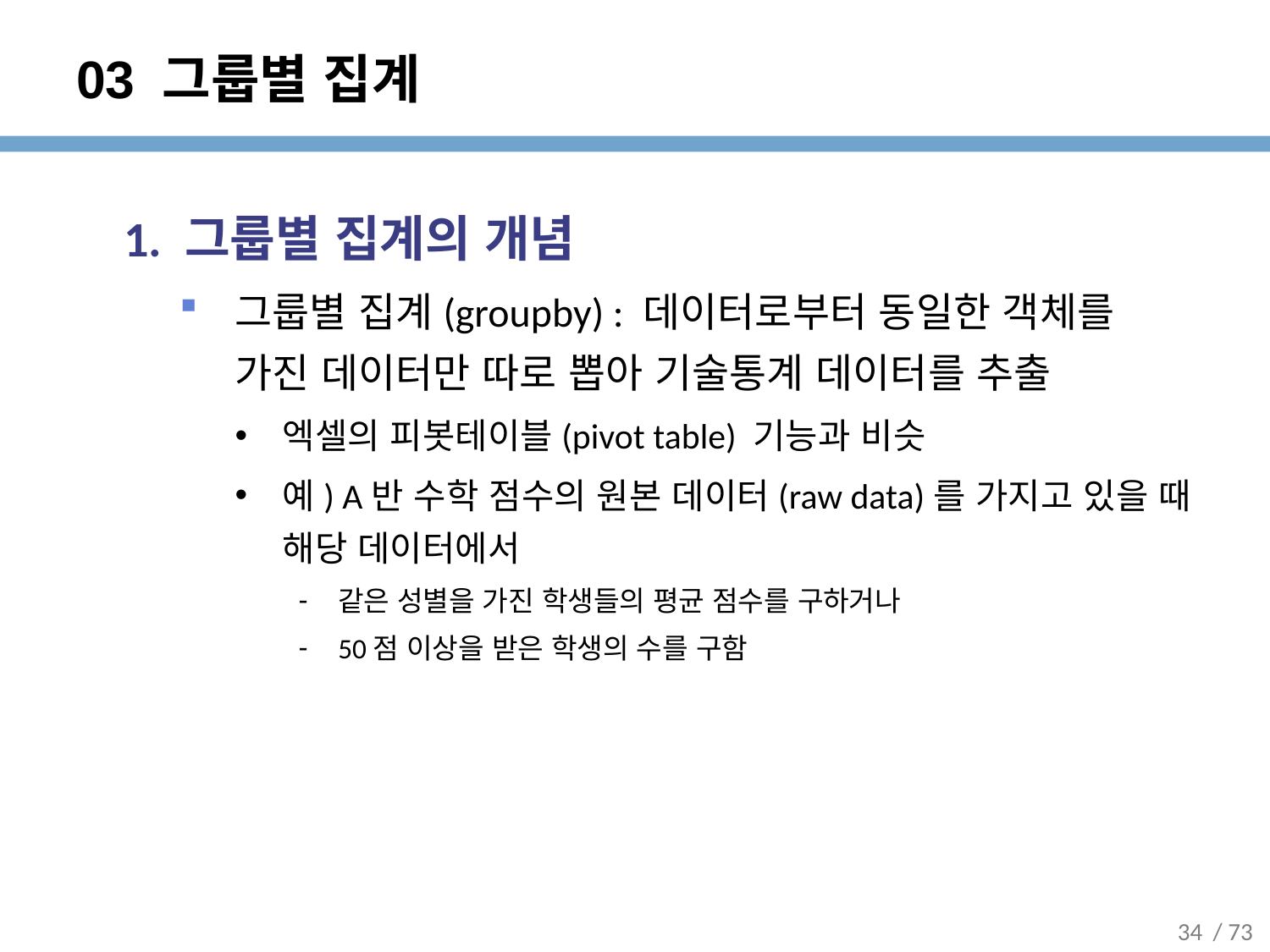

# 03 그룹별 집계
1. 그룹별 집계의 개념
그룹별 집계(groupby) : 데이터로부터 동일한 객체를 가진 데이터만 따로 뽑아 기술통계 데이터를 추출
엑셀의 피봇테이블(pivot table) 기능과 비슷
예) A반 수학 점수의 원본 데이터(raw data)를 가지고 있을 때 해당 데이터에서
같은 성별을 가진 학생들의 평균 점수를 구하거나
50점 이상을 받은 학생의 수를 구함

34
/ 73